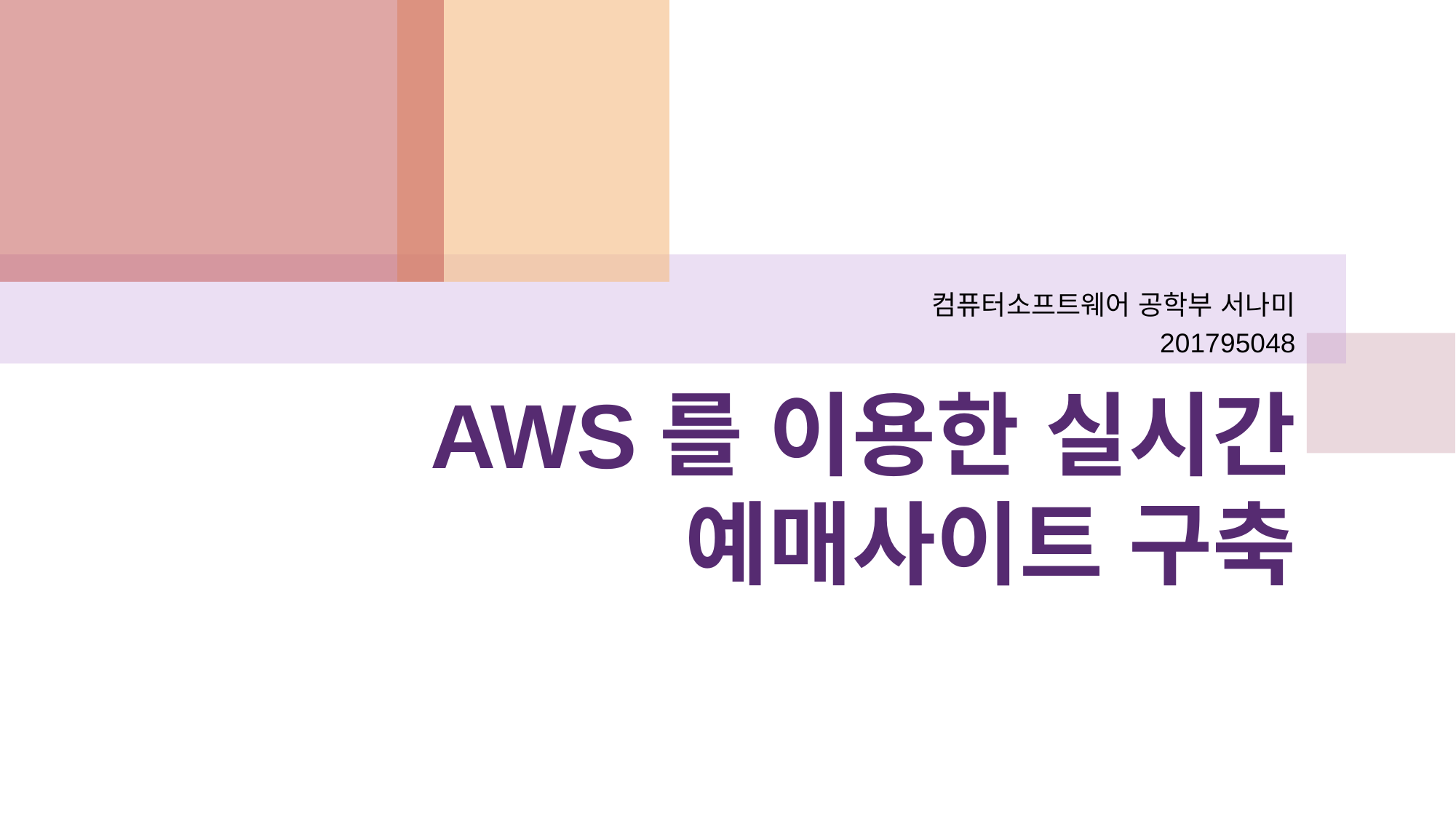

컴퓨터소프트웨어 공학부 서나미
201795048
# AWS를 이용한 실시간 예매사이트 구축